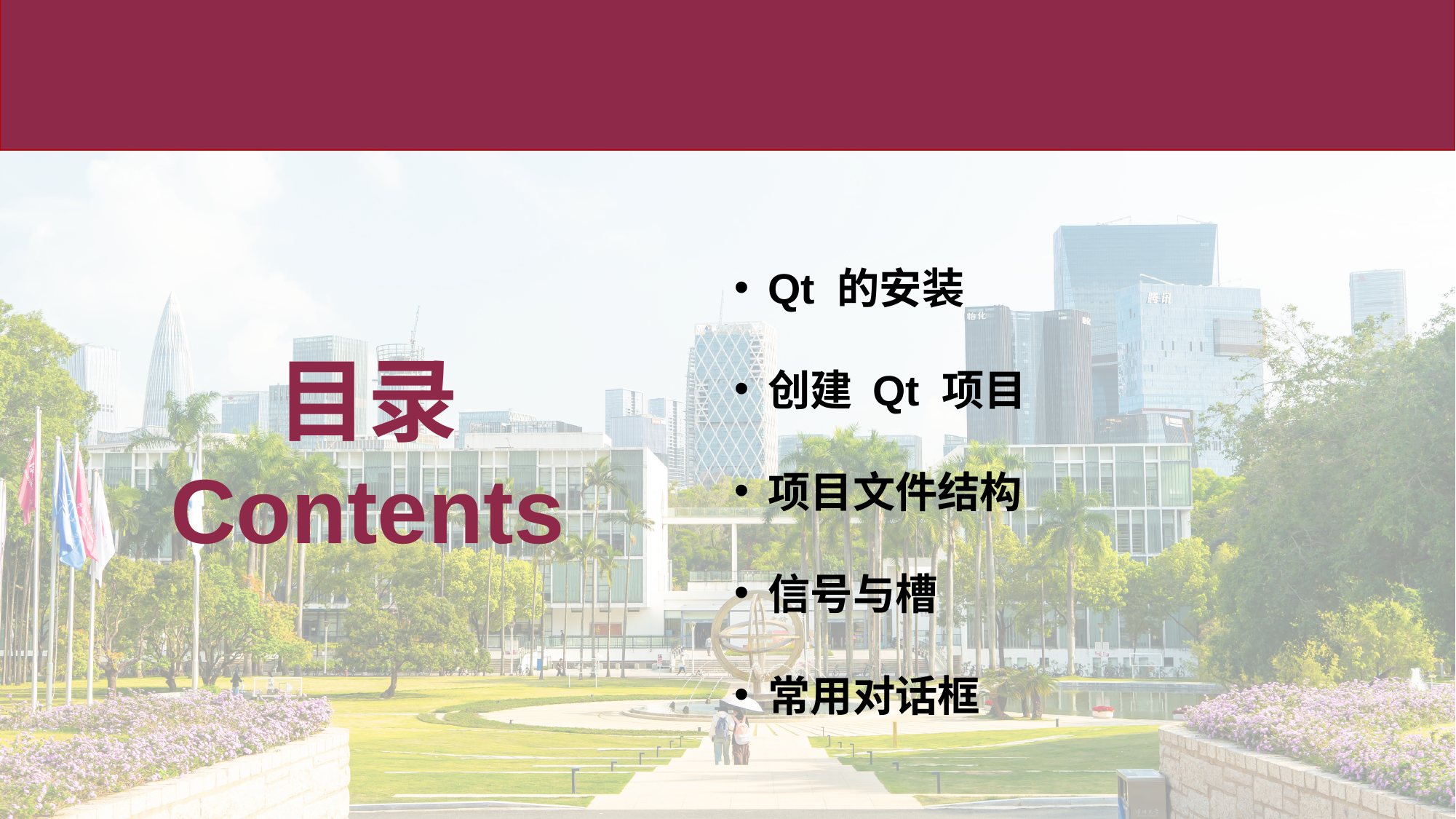

Qt 的安装
创建 Qt 项目
项目文件结构
信号与槽
常用对话框

目录
Contents